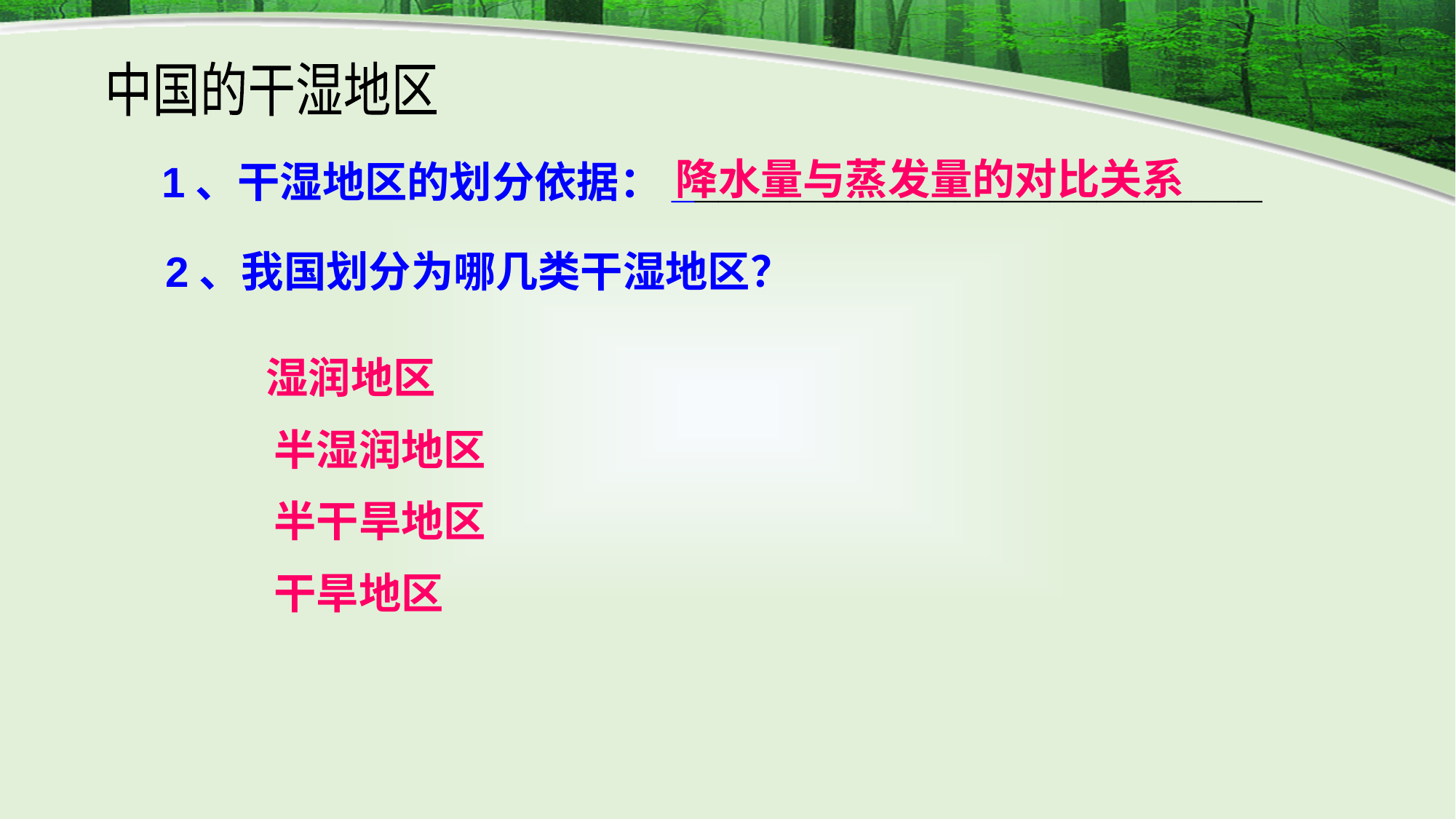

中国的干湿地区
降水量与蒸发量的对比关系
1、干湿地区的划分依据：_________________________
2、我国划分为哪几类干湿地区？
    湿润地区
   半湿润地区
   半干旱地区
   干旱地区